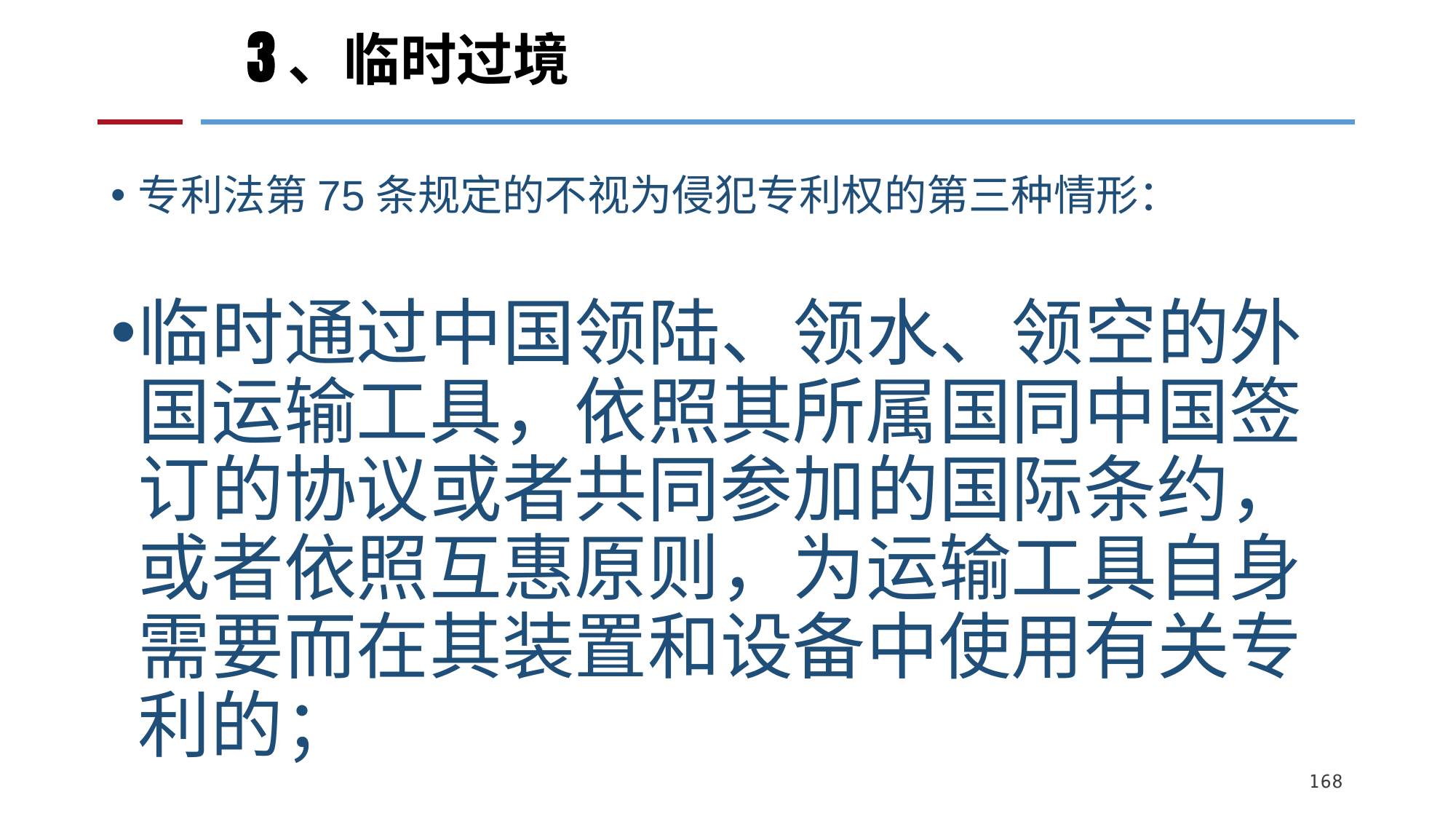

# 3、临时过境
专利法第75条规定的不视为侵犯专利权的第三种情形：

临时通过中国领陆、领水、领空的外国运输工具，依照其所属国同中国签订的协议或者共同参加的国际条约，或者依照互惠原则，为运输工具自身需要而在其装置和设备中使用有关专利的；
168